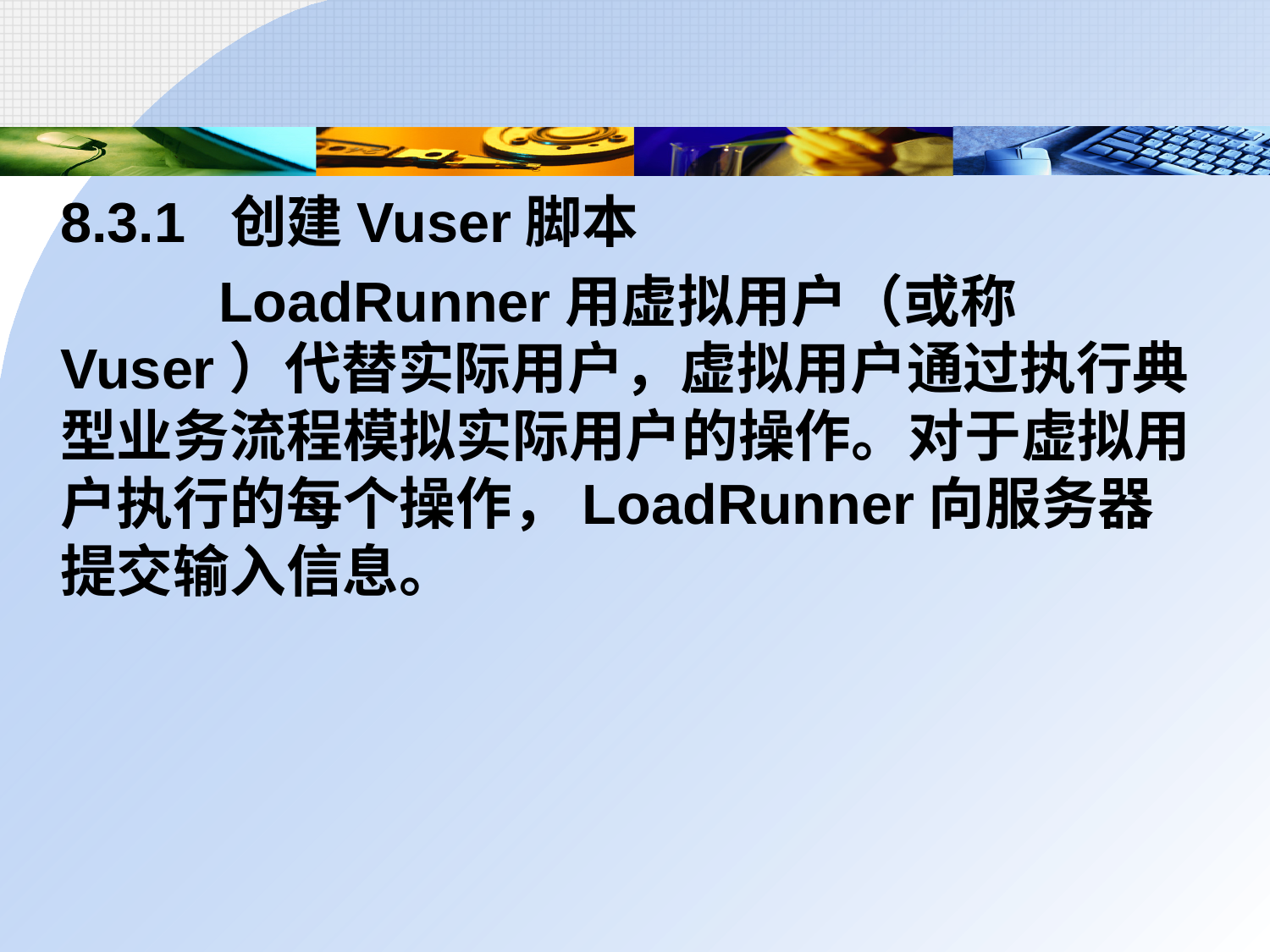

8.3.1  创建Vuser脚本
		  LoadRunner用虚拟用户（或称Vuser）代替实际用户，虚拟用户通过执行典型业务流程模拟实际用户的操作。对于虚拟用户执行的每个操作，LoadRunner向服务器提交输入信息。